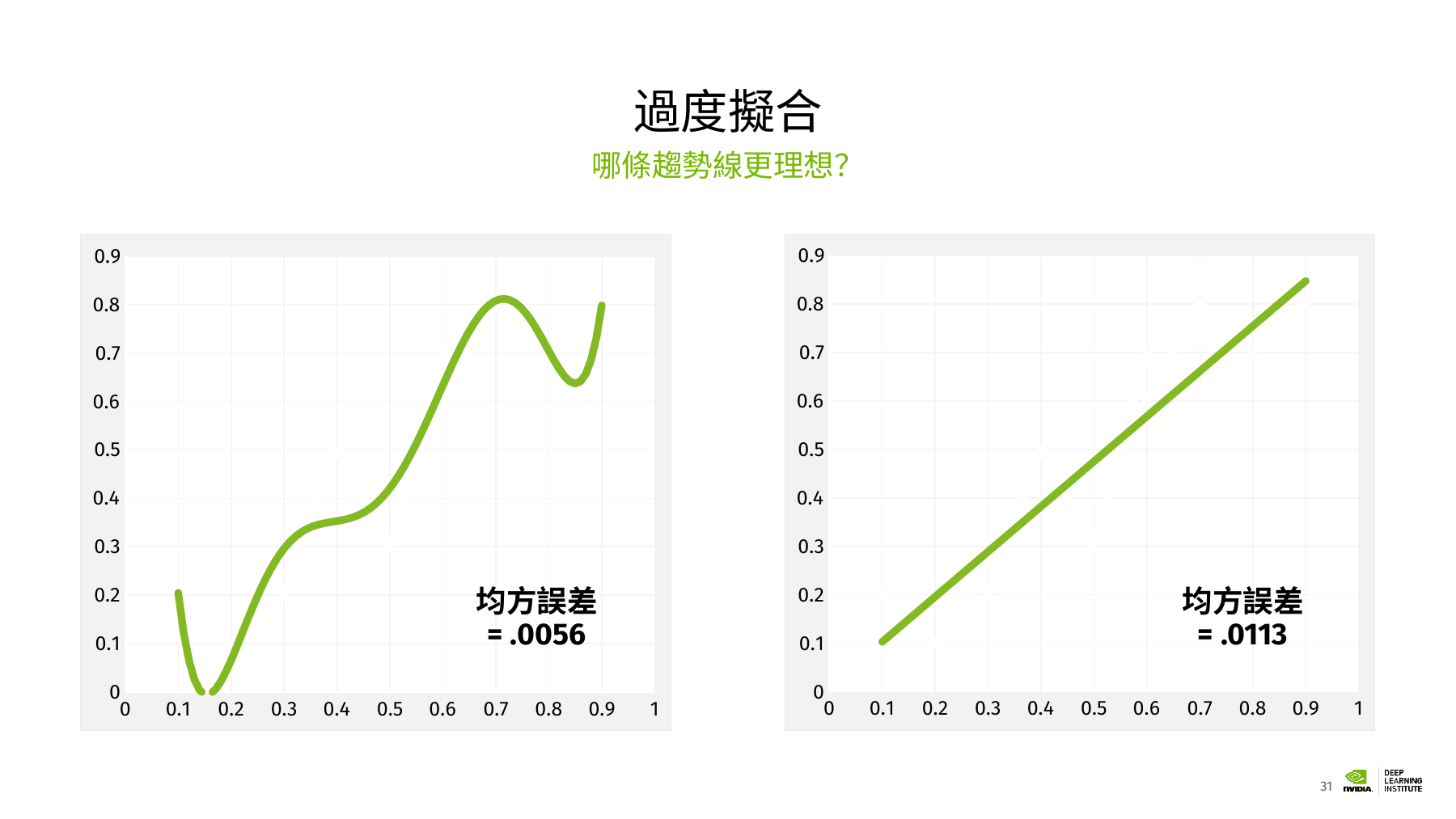

# 過度擬合
哪條趨勢線更理想？

### Chart

| Category | Y-Values |
|---|---|

### Chart

| Category | Y-Values |
|---|---|
均方誤差 = .0056
均方誤差 = .0113